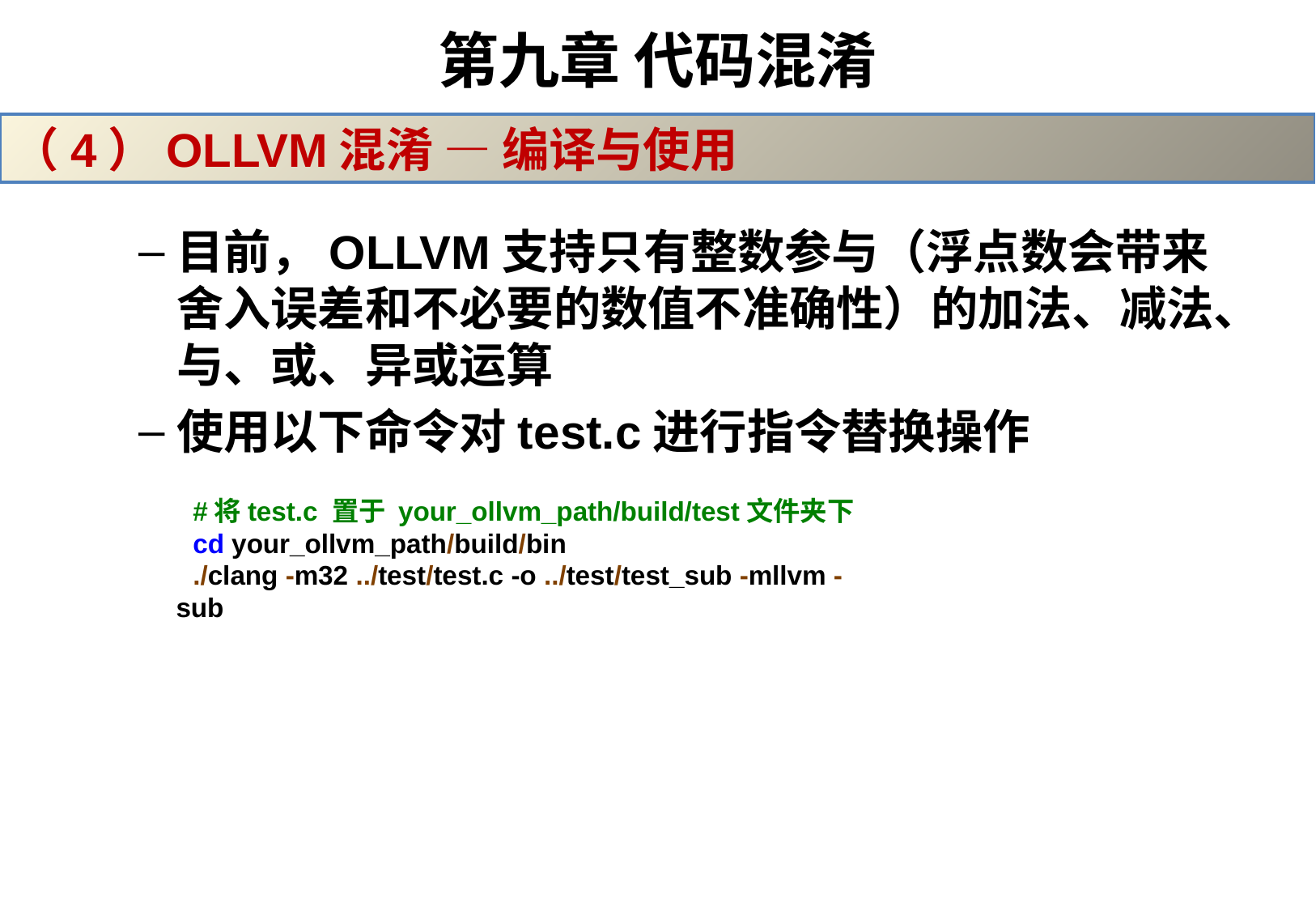

# 第九章 代码混淆
（4）OLLVM混淆 — 编译与使用
目前，OLLVM支持只有整数参与（浮点数会带来舍入误差和不必要的数值不准确性）的加法、减法、与、或、异或运算
使用以下命令对test.c进行指令替换操作
#将test.c 置于 your_ollvm_path/build/test文件夹下
cd your_ollvm_path/build/bin
./clang -m32 ../test/test.c -o ../test/test_sub -mllvm -sub